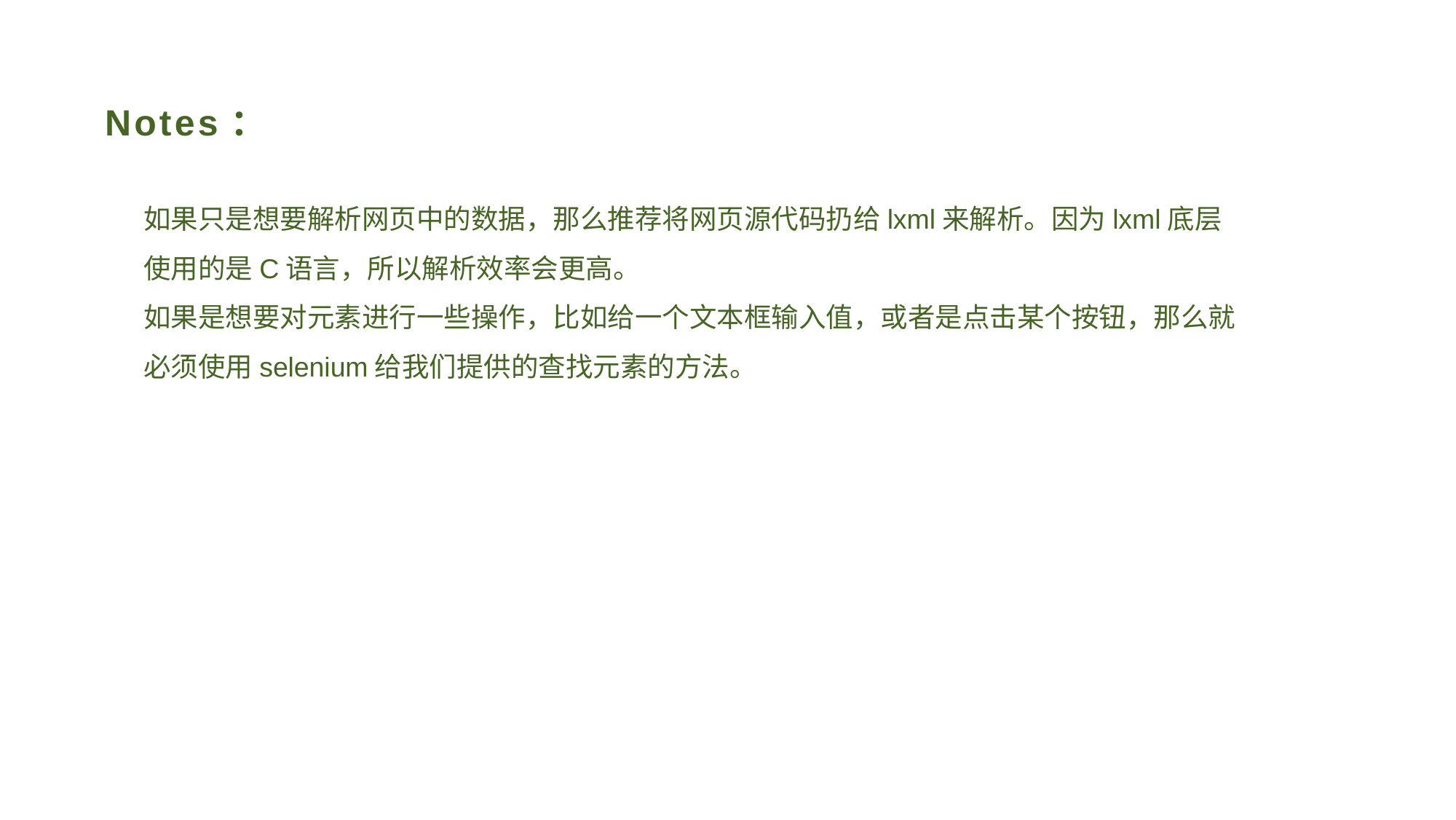

# Notes：
如果只是想要解析网页中的数据，那么推荐将网页源代码扔给lxml来解析。因为lxml底层使用的是C语言，所以解析效率会更高。
如果是想要对元素进行一些操作，比如给一个文本框输入值，或者是点击某个按钮，那么就必须使用selenium给我们提供的查找元素的方法。